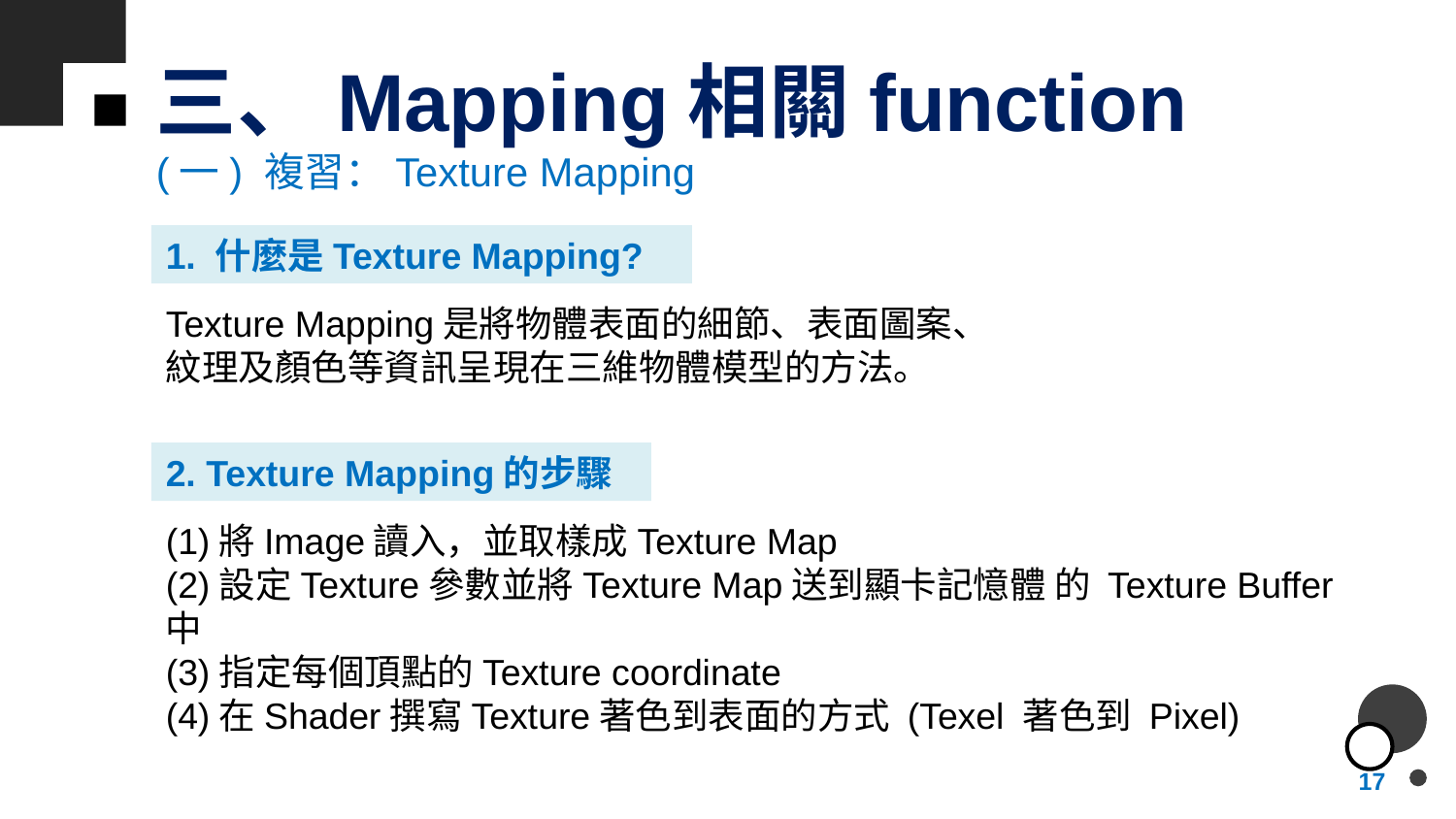

# 三、Mapping相關function
(一) 複習：Texture Mapping
1. 什麼是Texture Mapping?
Texture Mapping是將物體表面的細節、表面圖案、紋理及顏色等資訊呈現在三維物體模型的方法。
2. Texture Mapping的步驟
(1)將Image讀入，並取樣成Texture Map
(2)設定Texture參數並將Texture Map送到顯卡記憶體 的 Texture Buffer中
(3)指定每個頂點的Texture coordinate
(4)在Shader撰寫Texture著色到表面的方式 (Texel 著色到 Pixel)

17